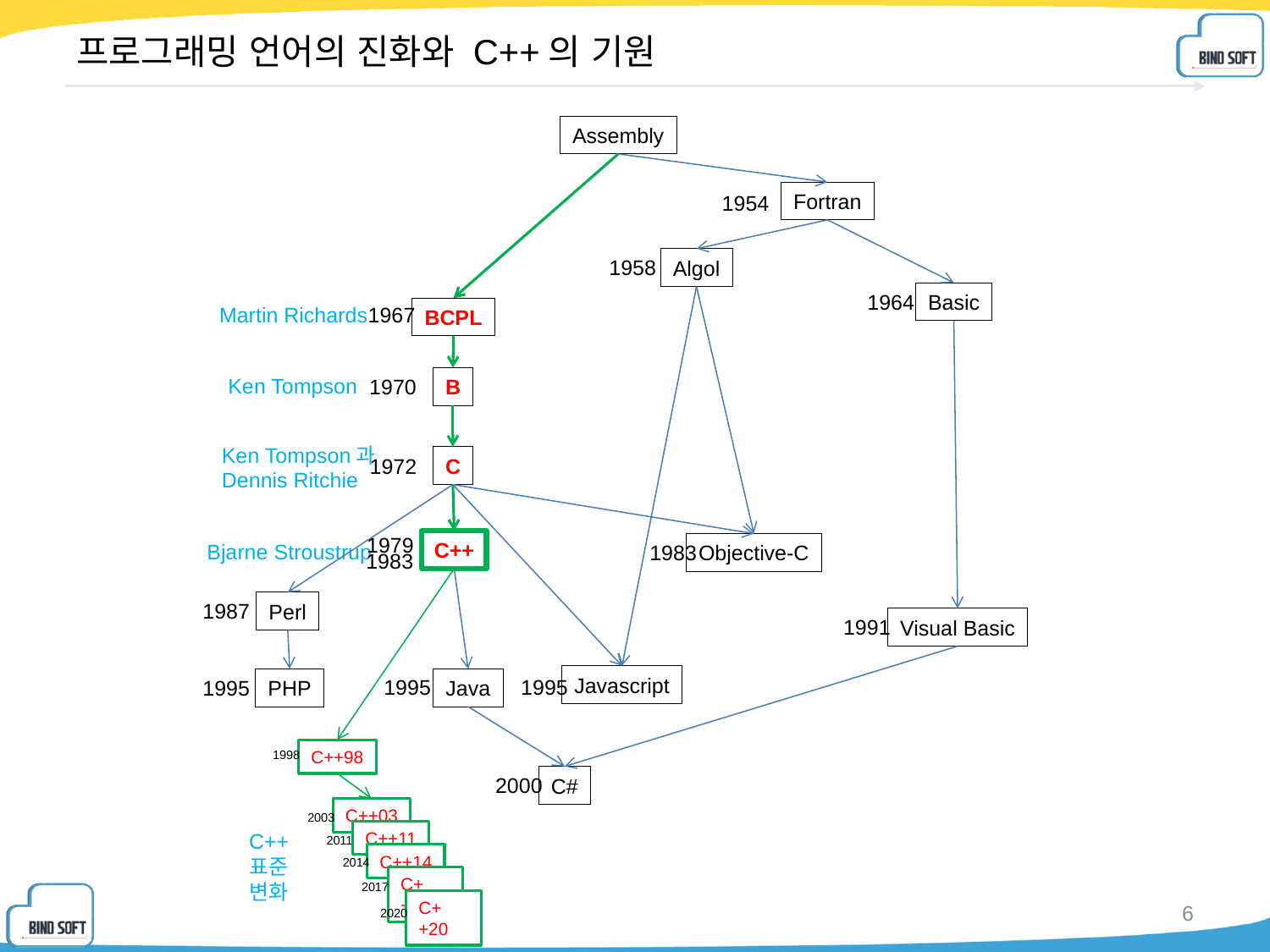

# 프로그래밍 언어의 진화와 C++의 기원
Assembly
Fortran
1954
1958
Algol
1964
Basic
1967
Martin Richards
BCPL
Ken Tompson
1970
B
Ken Tompson과
Dennis Ritchie
1972
C
1979
C++
Bjarne Stroustrup
1983
Objective-C
1983
1987
Perl
1991
Visual Basic
Javascript
1995
1995
1995
PHP
Java
C++98
1998
2000
C#
C++03
2003
C++11
C++
표준
변화
2011
C++14
2014
C++17
2017
C++20
2020
6